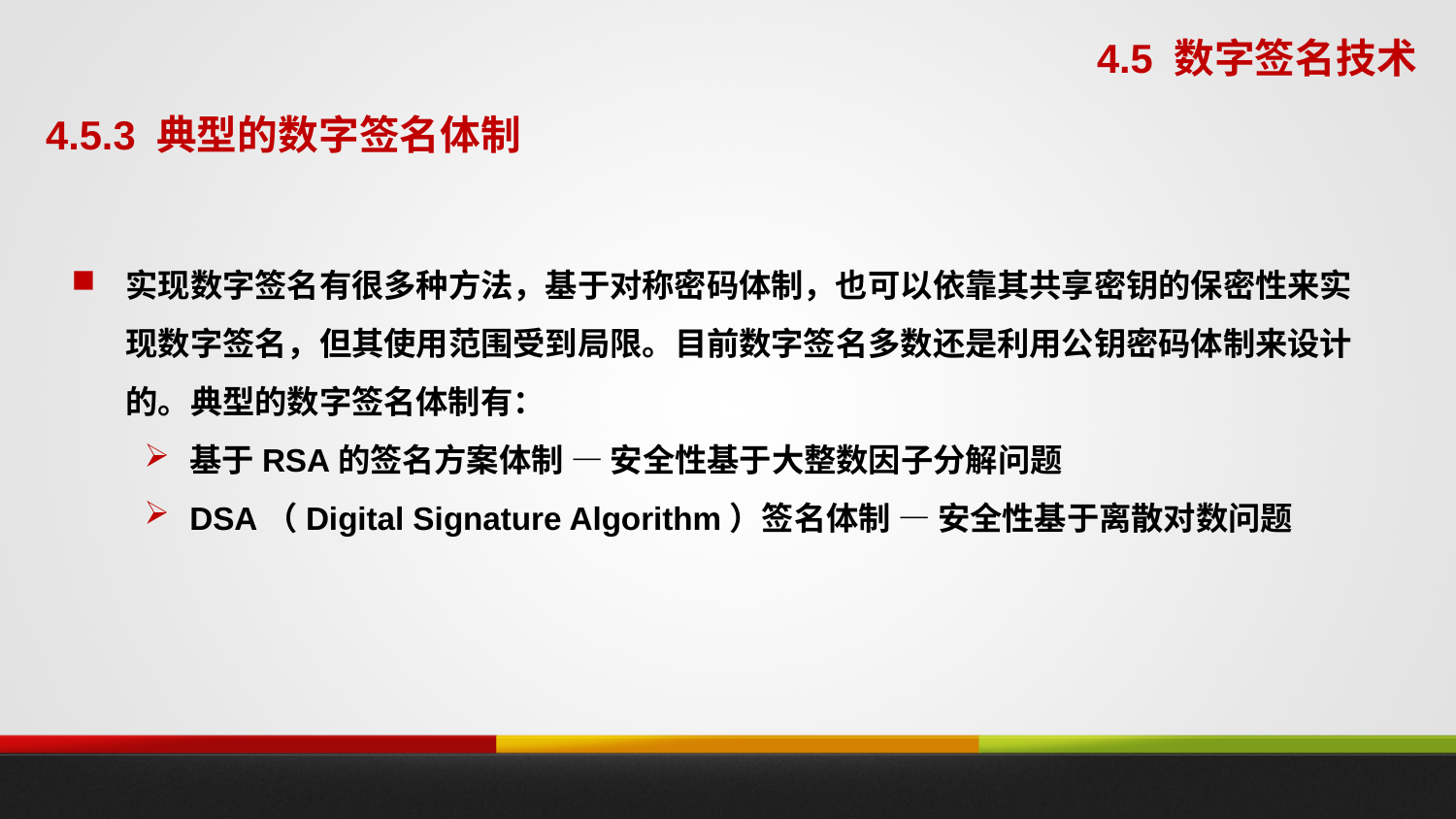

4.5 数字签名技术
4.5.3 典型的数字签名体制
实现数字签名有很多种方法，基于对称密码体制，也可以依靠其共享密钥的保密性来实现数字签名，但其使用范围受到局限。目前数字签名多数还是利用公钥密码体制来设计的。典型的数字签名体制有：
基于RSA的签名方案体制 — 安全性基于大整数因子分解问题
DSA（Digital Signature Algorithm）签名体制 — 安全性基于离散对数问题